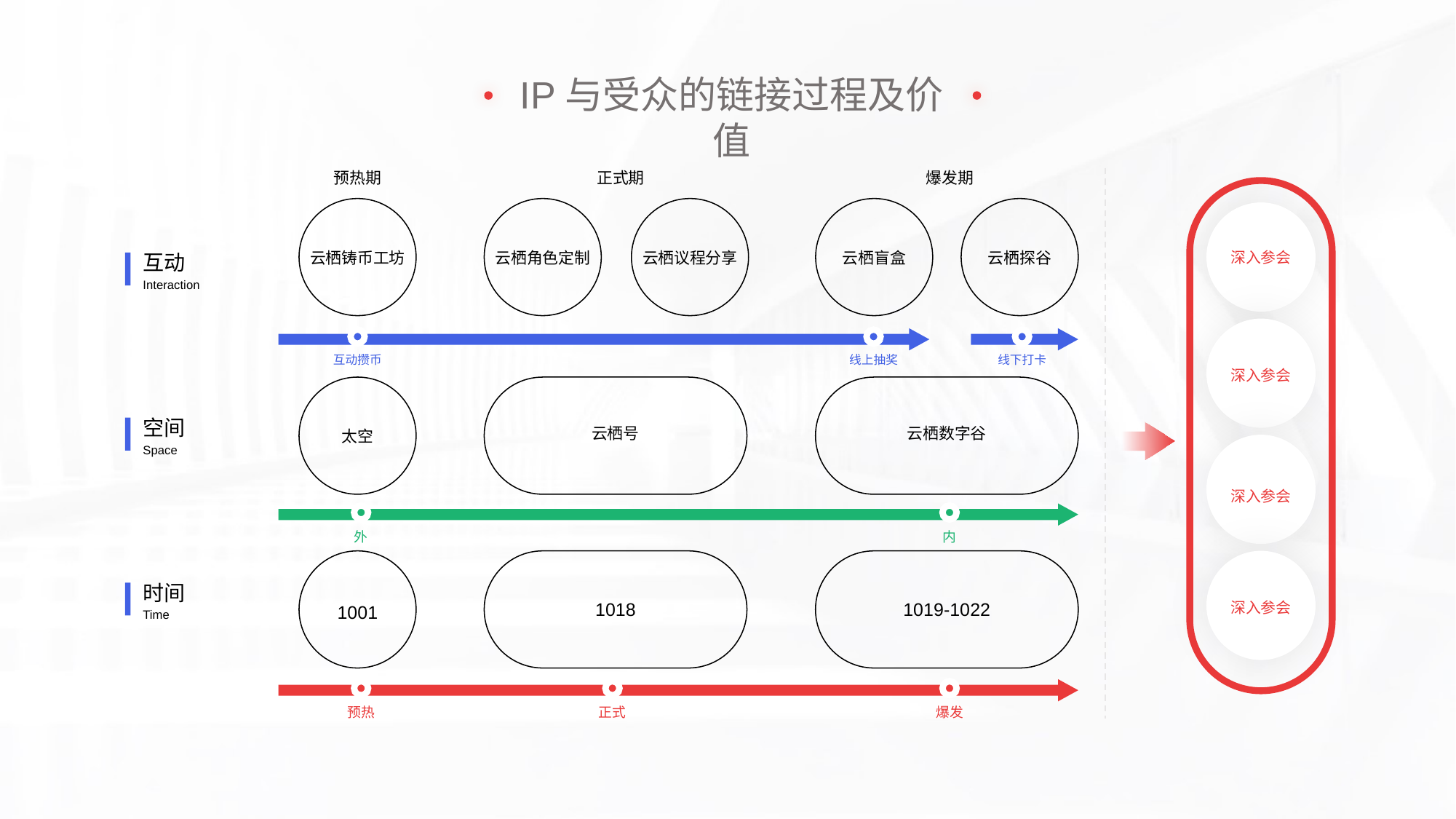

IP与受众的链接过程及价值

预热期
正式期
爆发期

云栖铸币工坊

云栖角色定制

云栖议程分享

云栖盲盒

云栖探谷

互动
深入参会

Interaction

互动攒币
线上抽奖
线下打卡
深入参会

太空

云栖号

云栖数字谷
空间

Space

深入参会

外
内

1001

1018

1019-1022

时间

深入参会
Time

预热
正式
爆发